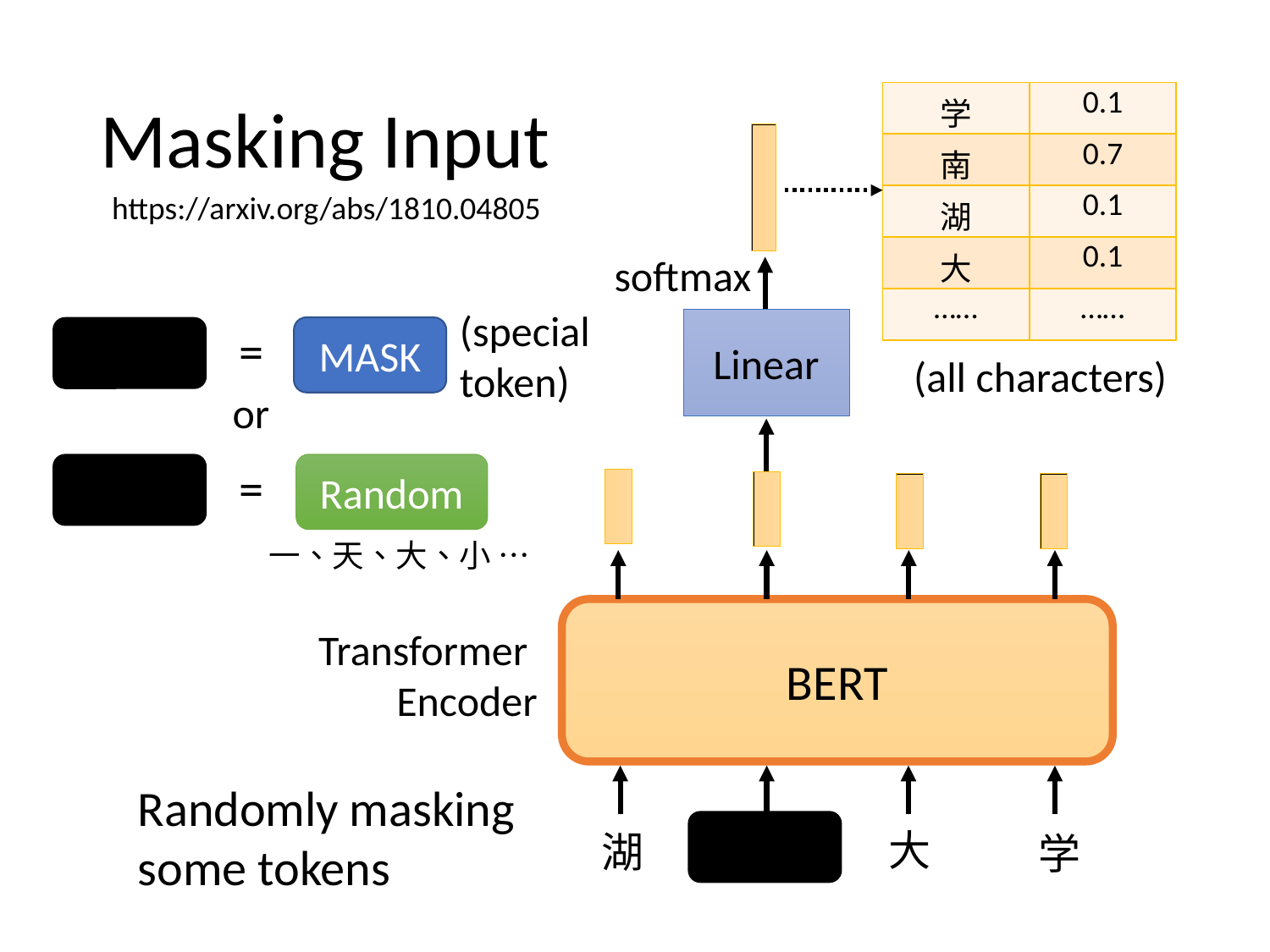

# Masking Input
| 学 | 0.1 |
| --- | --- |
| 南 | 0.7 |
| 湖 | 0.1 |
| 大 | 0.1 |
| …… | …… |

https://arxiv.org/abs/1810.04805
softmax
(special token)
Linear
=
MASK

(all characters)
or
=
Random

一、天、大、小 …
BERT
Transformer
Encoder
Randomly masking some tokens

大
湖
灣
学